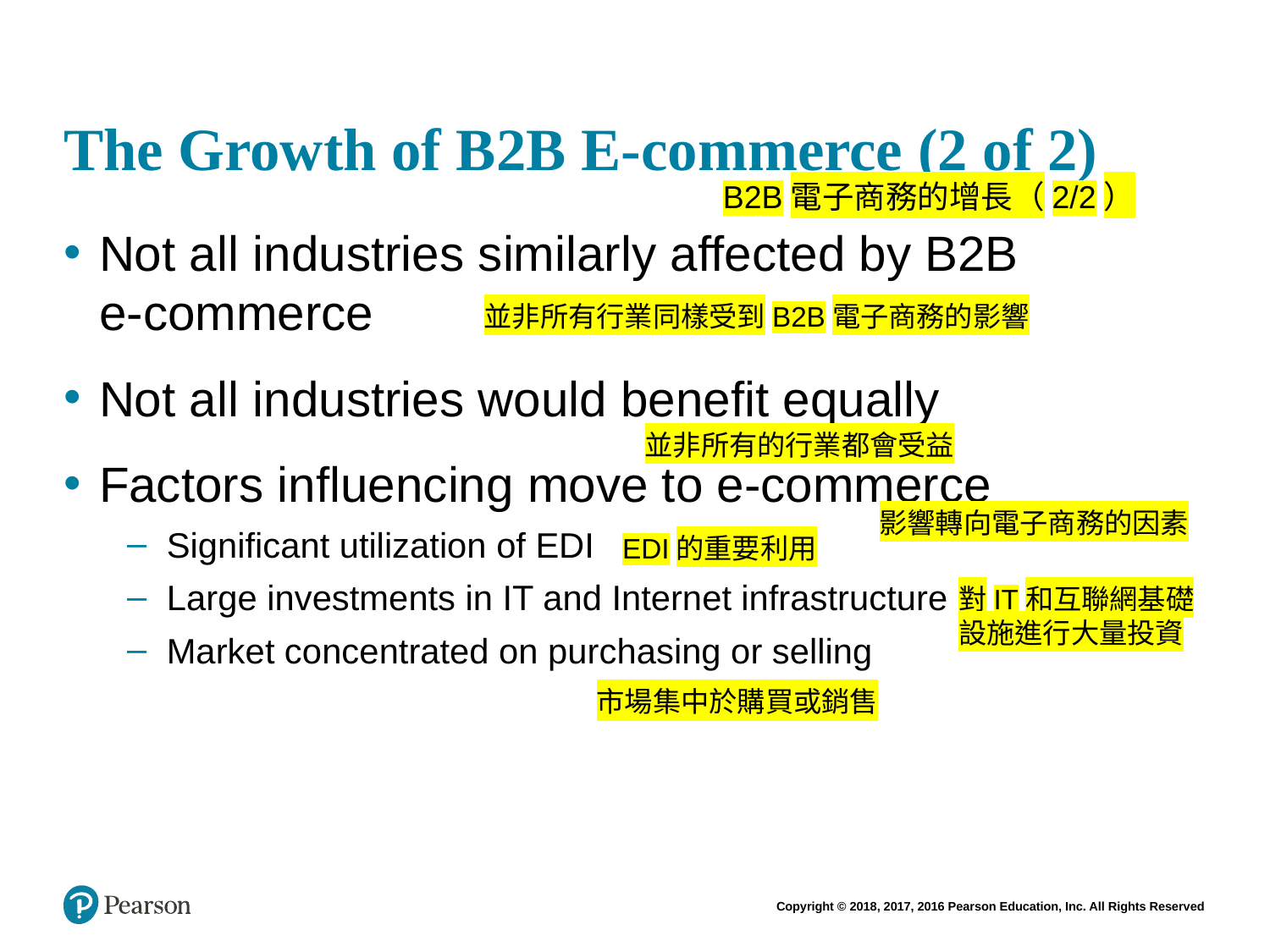

# The Growth of B2B E-commerce (2 of 2)
B2B電子商務的增長（2/2）
Not all industries similarly affected by B2B
e-commerce
Not all industries would benefit equally
Factors influencing move to e-commerce
Significant utilization of EDI
Large investments in IT and Internet infrastructure
Market concentrated on purchasing or selling
並非所有行業同樣受到B2B電子商務的影響
並非所有的行業都會受益
影響轉向電子商務的因素
EDI的重要利用
對IT和互聯網基礎設施進行大量投資
市場集中於購買或銷售